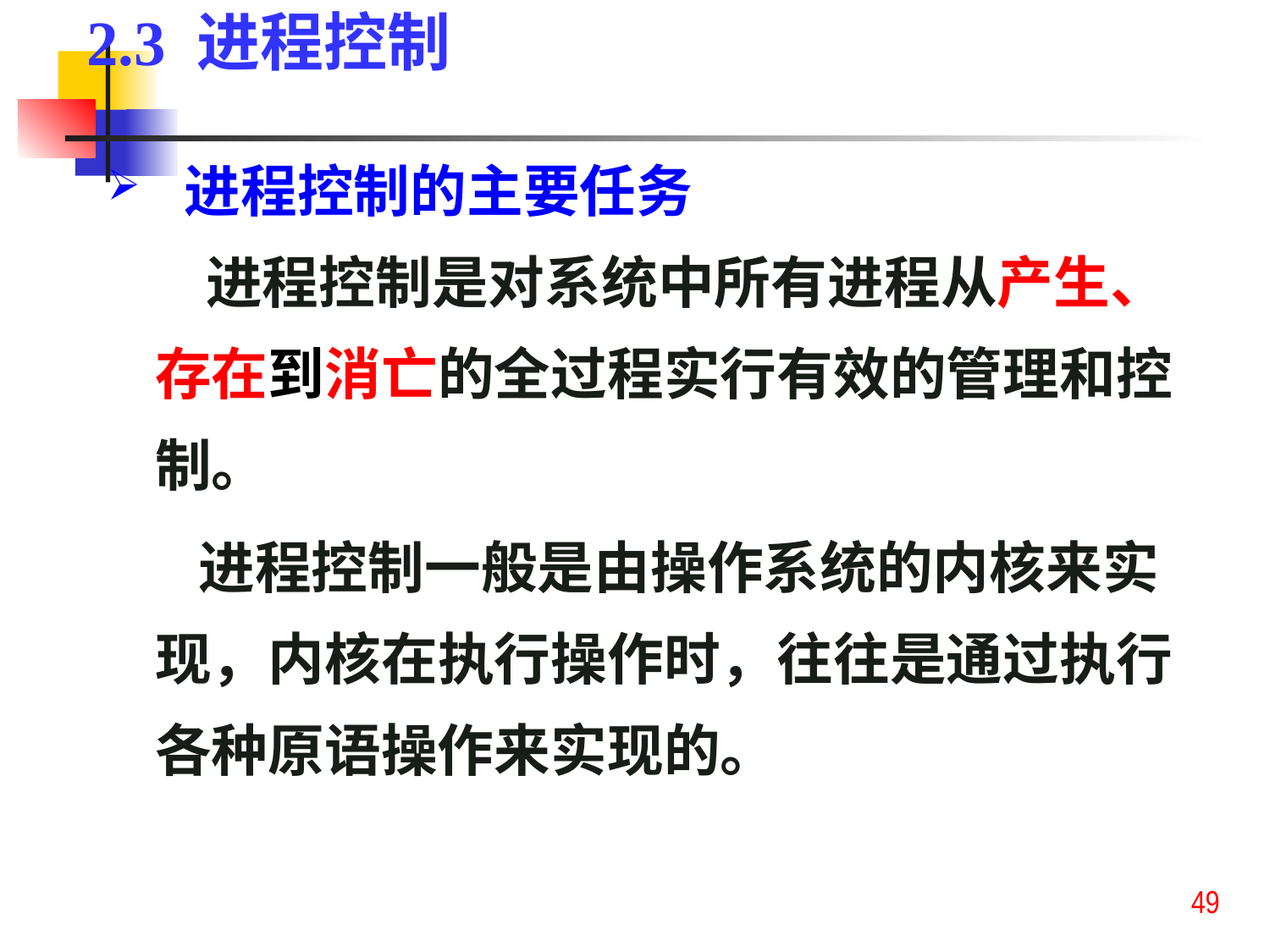

2.3 进程控制
  进程控制的主要任务
    进程控制是对系统中所有进程从产生、存在到消亡的全过程实行有效的管理和控制。
      进程控制一般是由操作系统的内核来实现，内核在执行操作时，往往是通过执行各种原语操作来实现的。
49